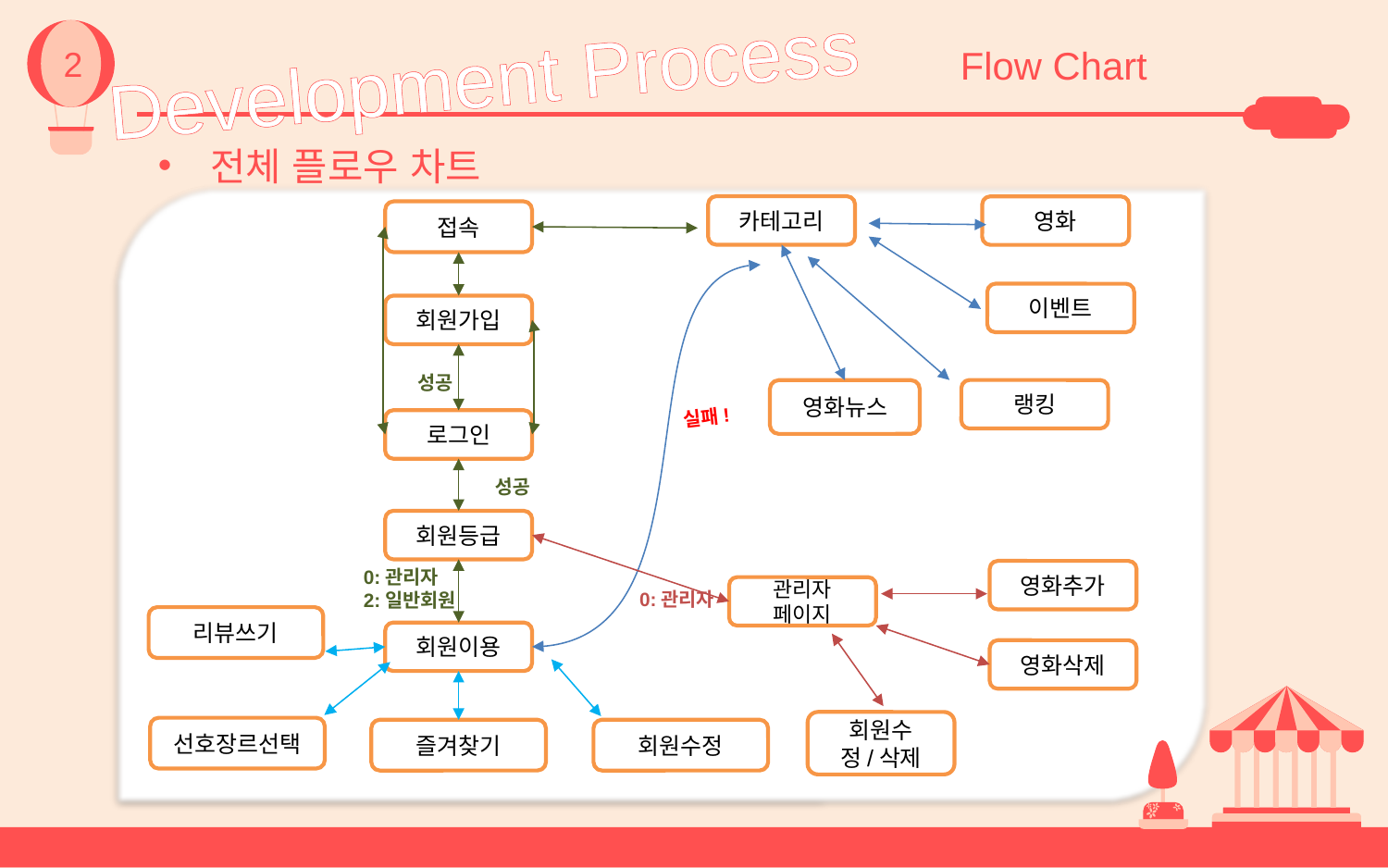

2

Development Process
Flow Chart

전체 플로우 차트

카테고리
영화
접속
이벤트
회원가입
성공
랭킹
영화뉴스
실패!
로그인
성공
회원등급
0:관리자
2:일반회원
영화추가
관리자
페이지
0:관리자
리뷰쓰기
회원이용
영화삭제

회원수정/삭제
선호장르선택
즐겨찾기
회원수정